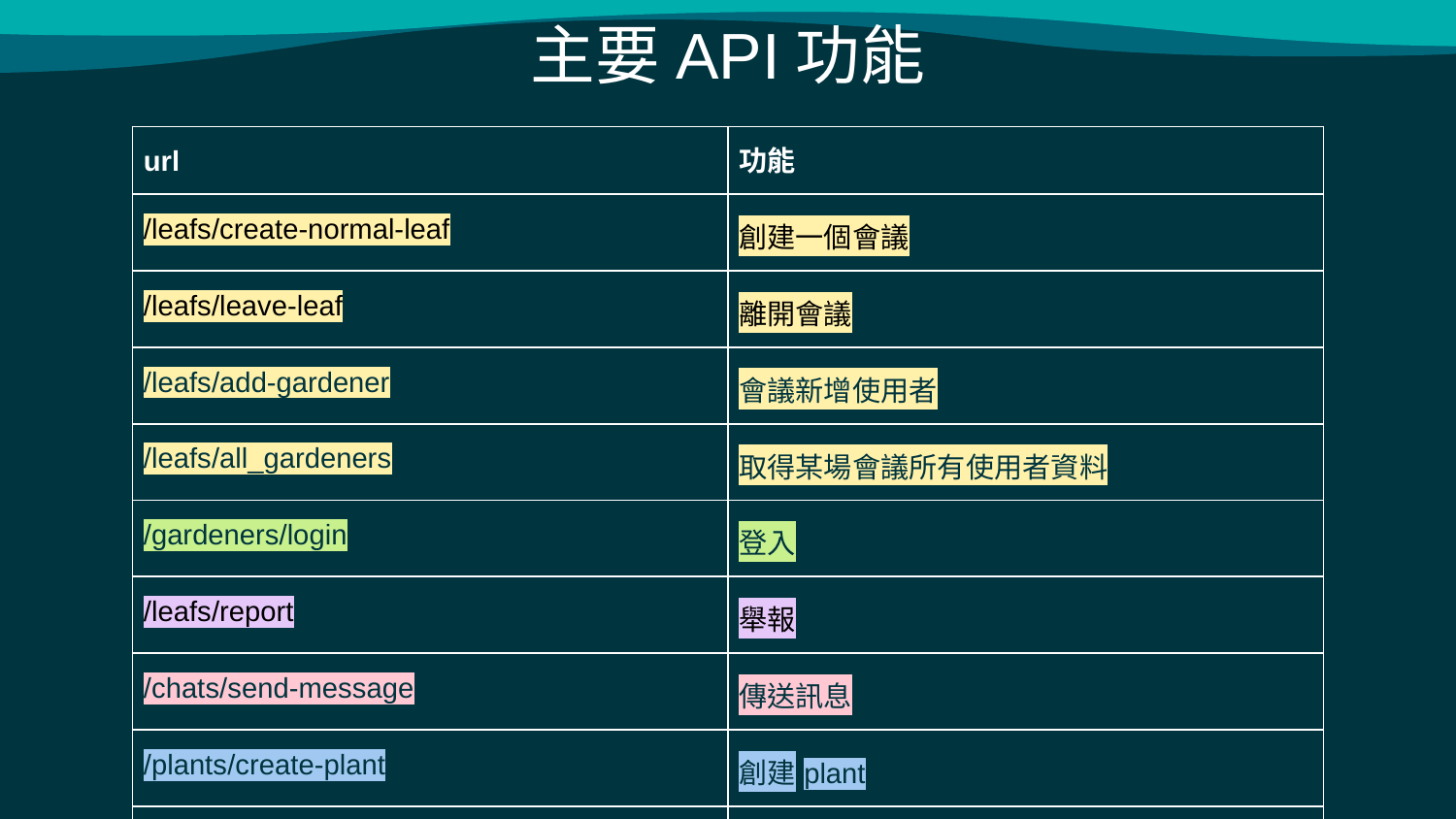

# 主要API功能
| url | 功能 |
| --- | --- |
| /leafs/create-normal-leaf | 創建一個會議 |
| /leafs/leave-leaf | 離開會議 |
| /leafs/add-gardener | 會議新增使用者 |
| /leafs/all\_gardeners | 取得某場會議所有使用者資料 |
| /gardeners/login | 登入 |
| /leafs/report | 舉報 |
| /chats/send-message | 傳送訊息 |
| /plants/create-plant | 創建plant |
| /plants/harvest-fruit | 存會議筆記進plant |